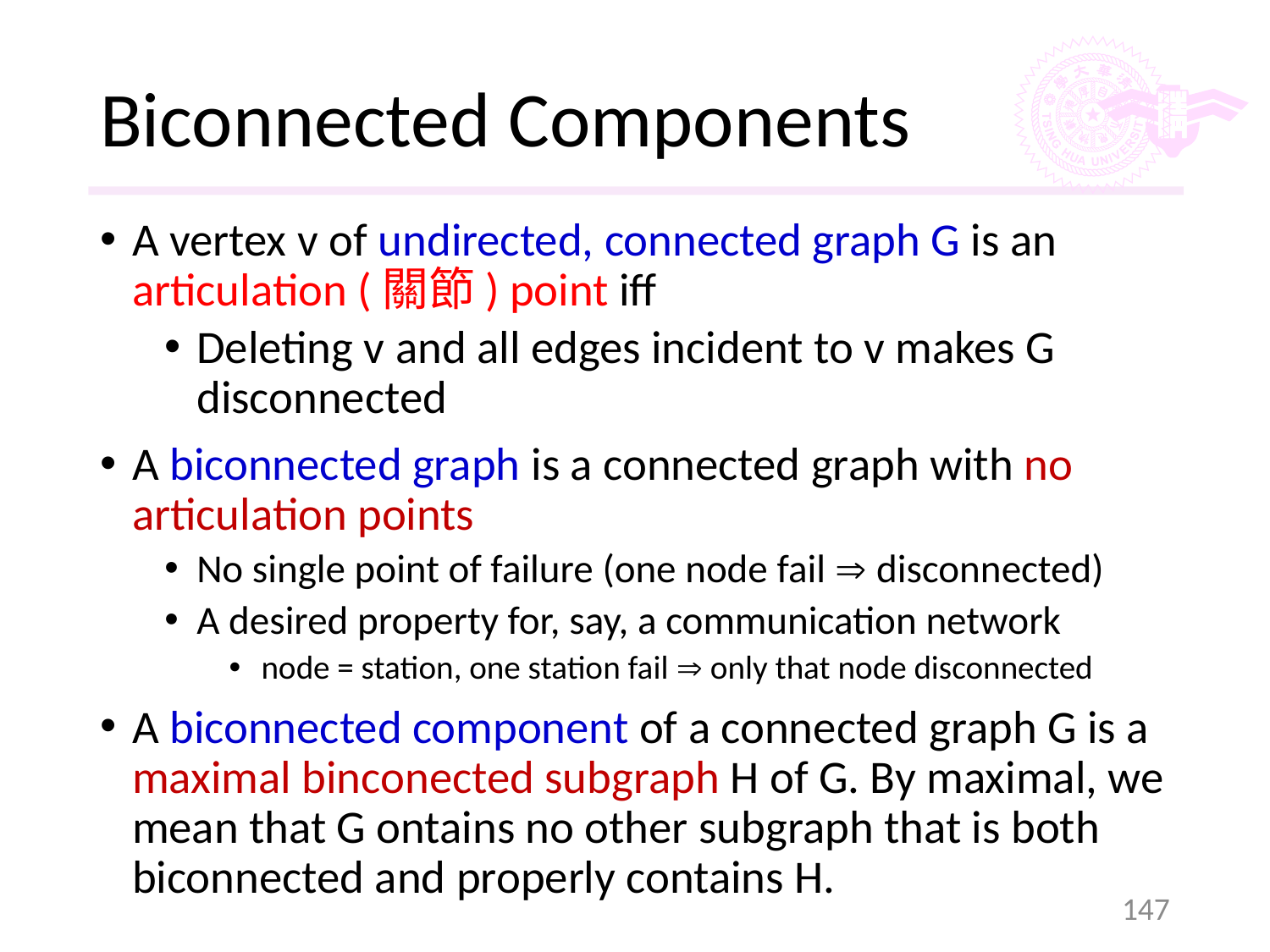

# Biconnected Components
A vertex v of undirected, connected graph G is an articulation (關節) point iff
Deleting v and all edges incident to v makes G disconnected
A biconnected graph is a connected graph with no articulation points
No single point of failure (one node fail ⇒ disconnected)
A desired property for, say, a communication network
node = station, one station fail ⇒ only that node disconnected
A biconnected component of a connected graph G is a maximal binconected subgraph H of G. By maximal, we mean that G ontains no other subgraph that is both biconnected and properly contains H.
147